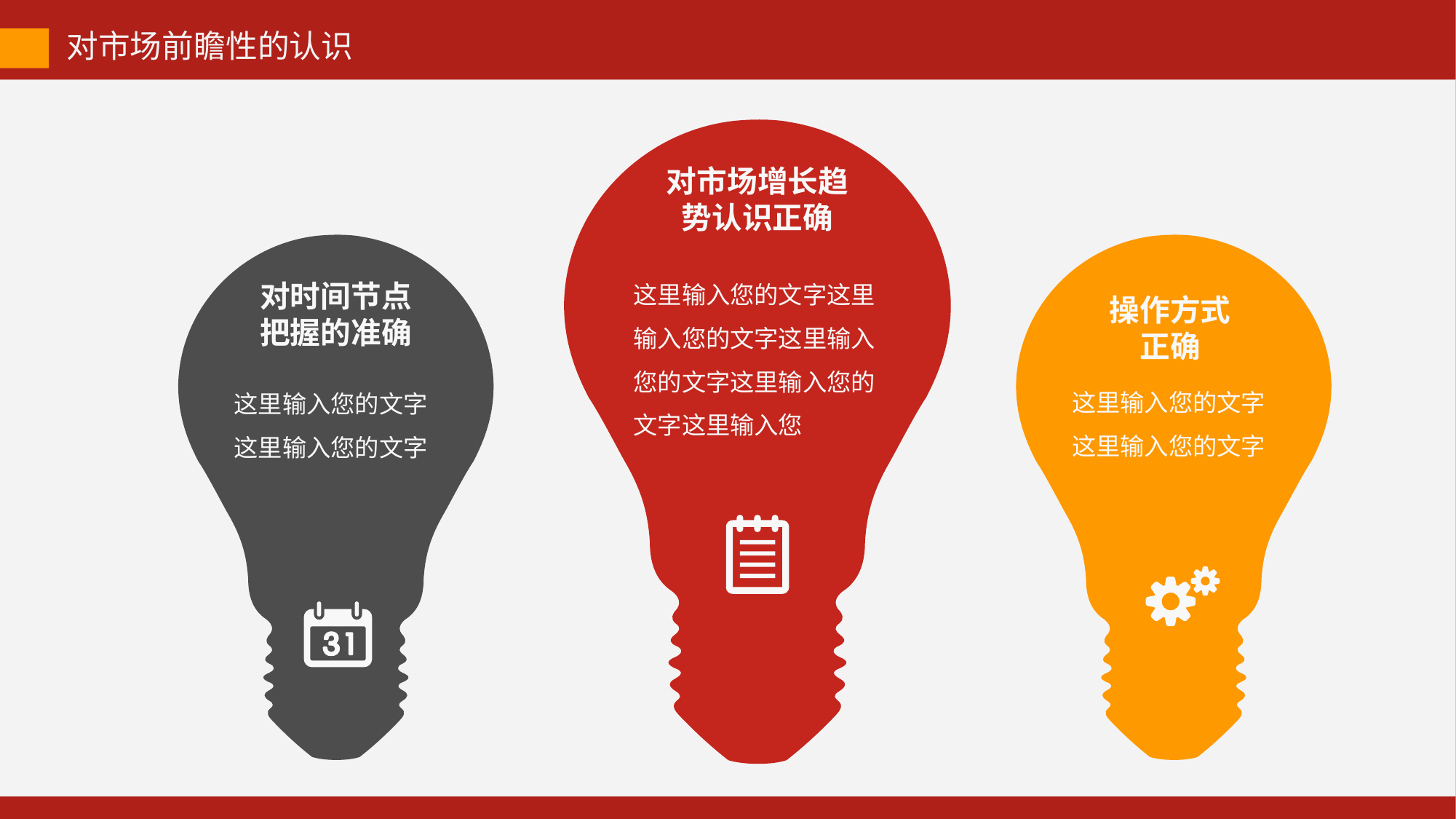

对市场前瞻性的认识

对市场增长趋
势认识正确

这里输入您的文字这里输入您的文字这里输入您的文字这里输入您的文字这里输入您
对时间节点
把握的准确
操作方式
正确
这里输入您的文字这里输入您的文字
这里输入您的文字这里输入您的文字